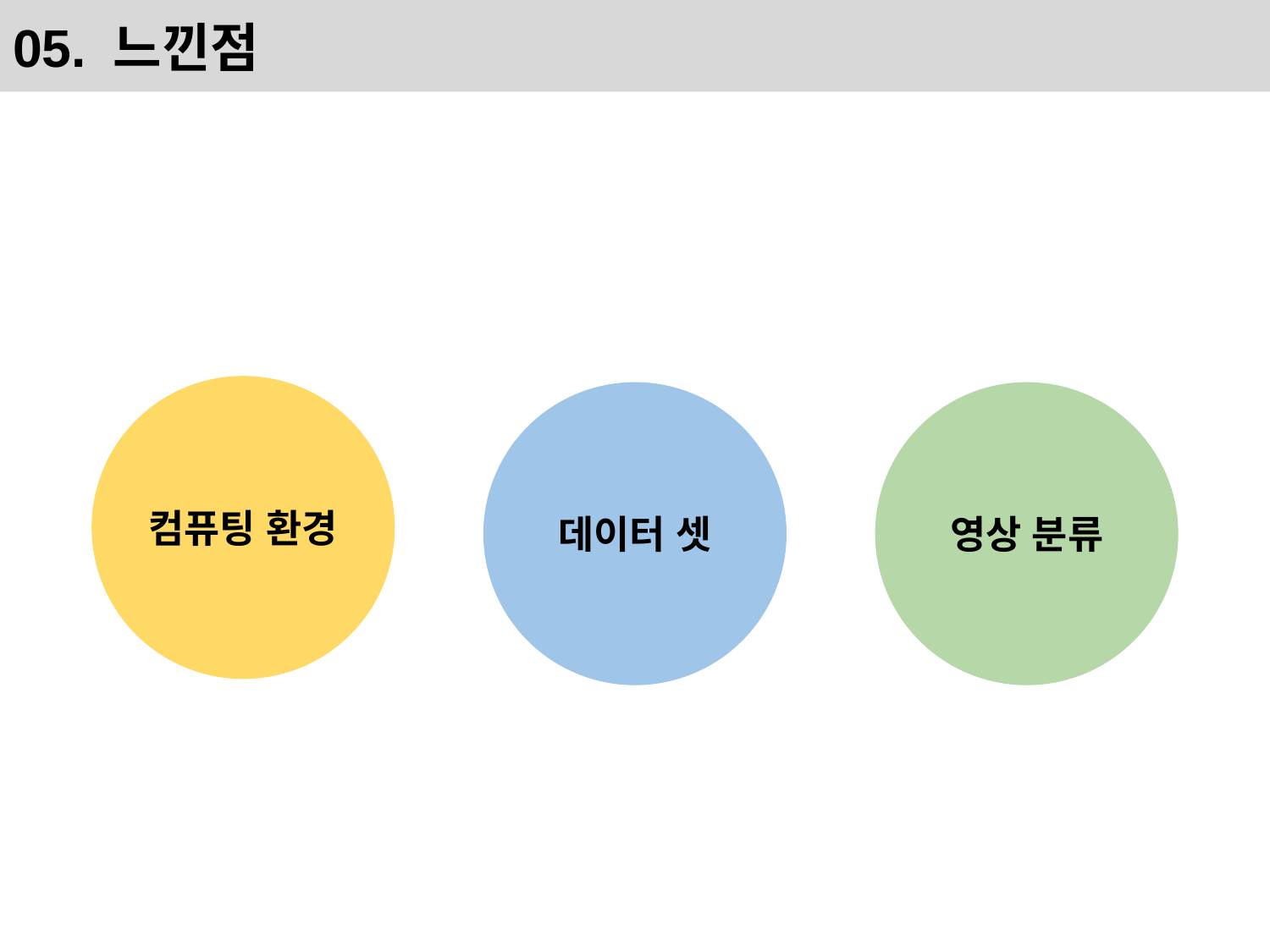

# 05. 느낀점
컴퓨팅 환경
데이터 셋
영상 분류